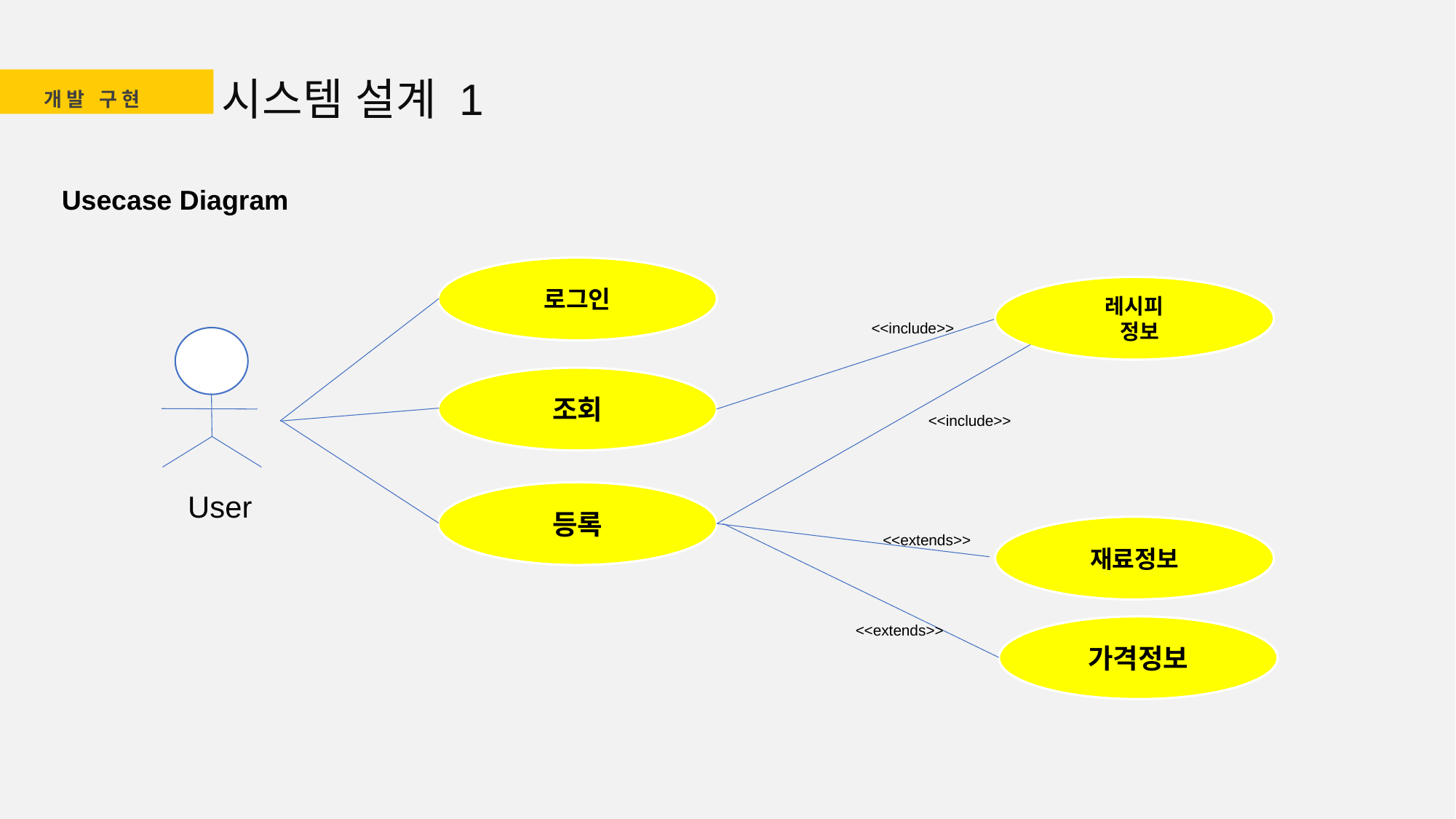

시스템 설계 1
개발 구현

Usecase Diagram
로그인
레시피
 정보
<<include>>

조회
<<include>>
User
등록
재료정보
<<extends>>
<<extends>>
가격정보